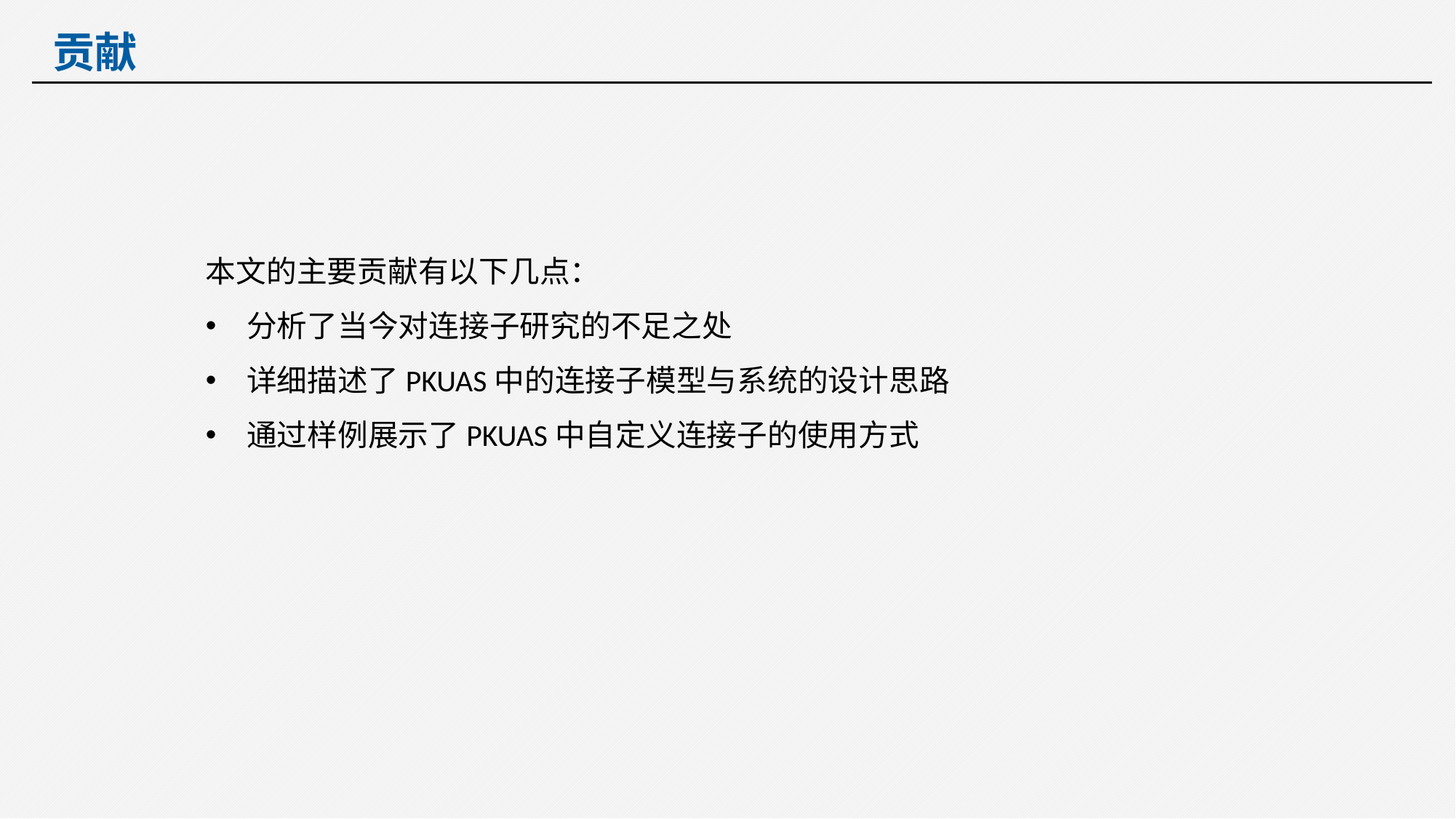

贡献
本文的主要贡献有以下几点：
分析了当今对连接子研究的不足之处
详细描述了PKUAS中的连接子模型与系统的设计思路
通过样例展示了PKUAS中自定义连接子的使用方式